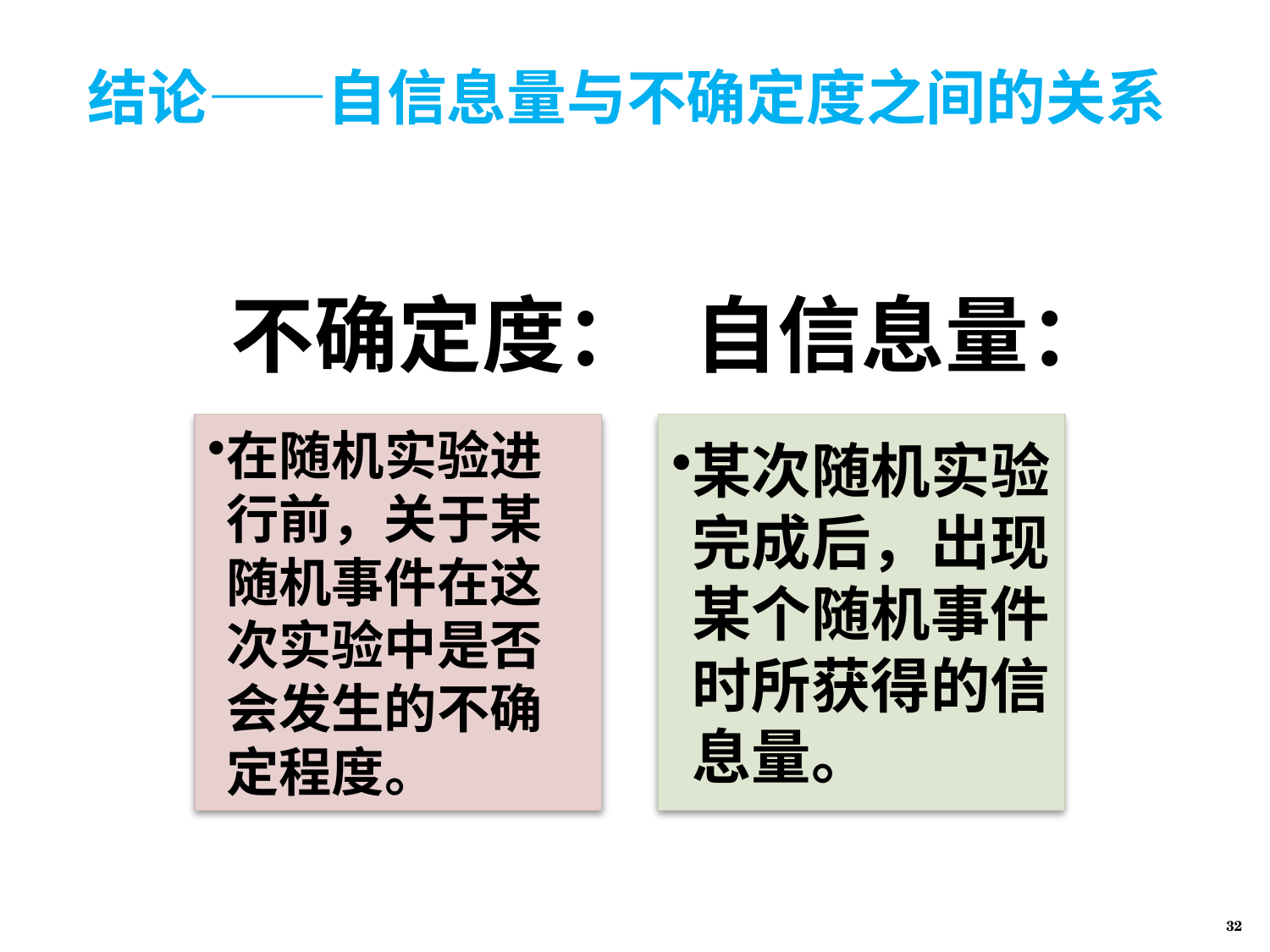

# 结论——自信息量与不确定度之间的关系
不确定度：
在随机实验进行前，关于某随机事件在这次实验中是否会发生的不确定程度。
自信息量：
某次随机实验完成后，出现某个随机事件 时所获得的信息量。
32